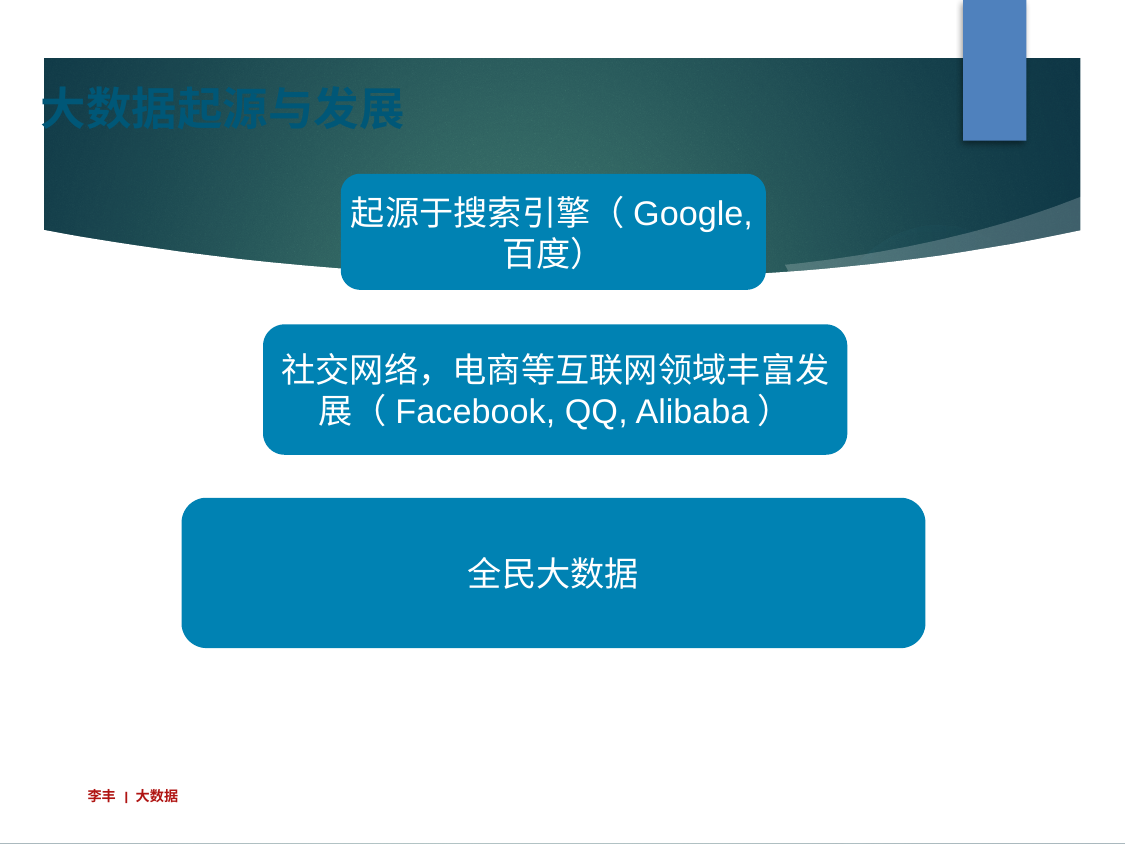

大数据起源与发展
起源于搜索引擎（Google,百度）

社交网络，电商等互联网领域丰富发展（Facebook, QQ, Alibaba）
全民大数据
李丰 | 大数据